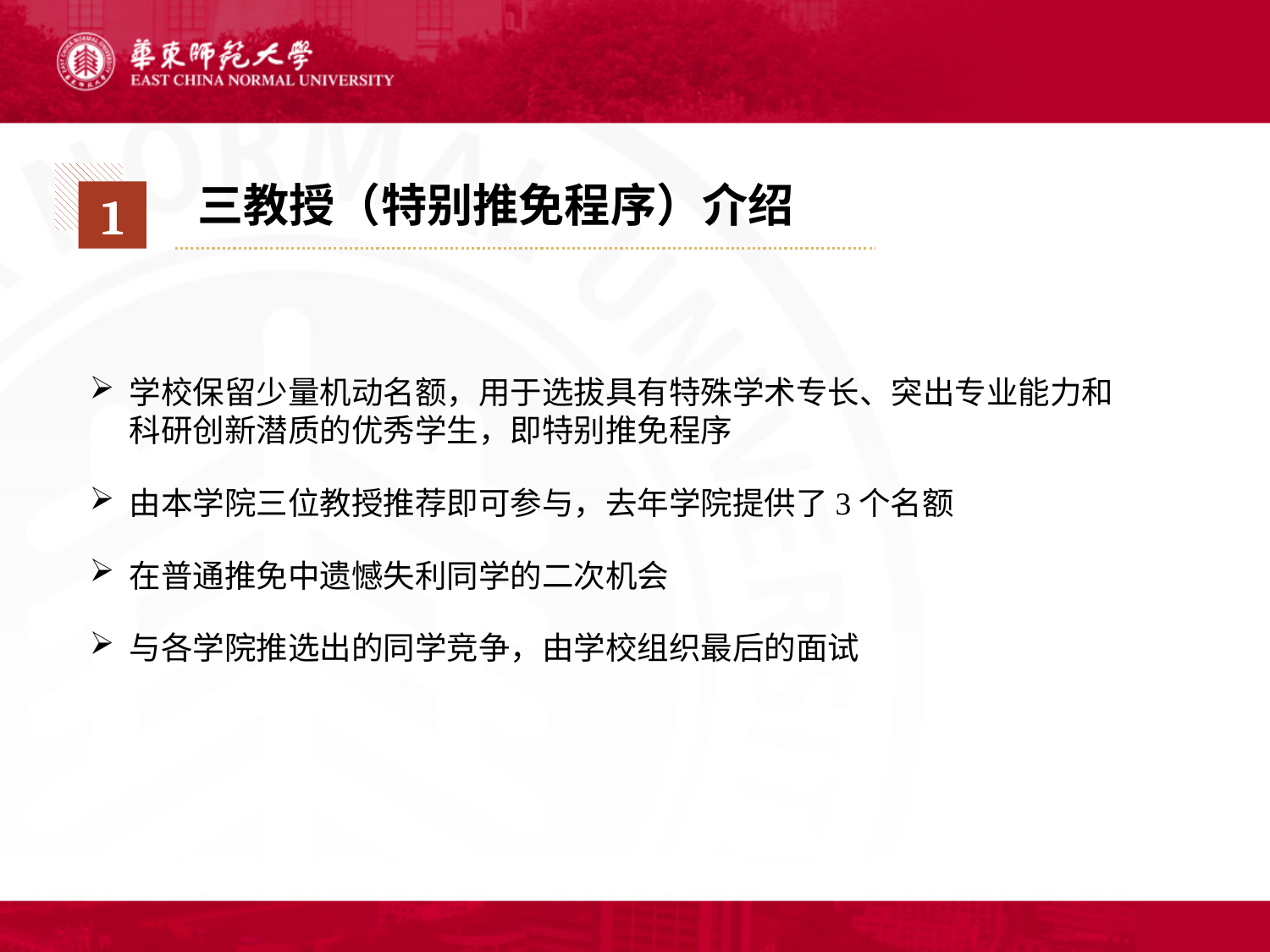

1
三教授（特别推免程序）介绍
学校保留少量机动名额，用于选拔具有特殊学术专长、突出专业能力和科研创新潜质的优秀学生，即特别推免程序
由本学院三位教授推荐即可参与，去年学院提供了3个名额
在普通推免中遗憾失利同学的二次机会
与各学院推选出的同学竞争，由学校组织最后的面试